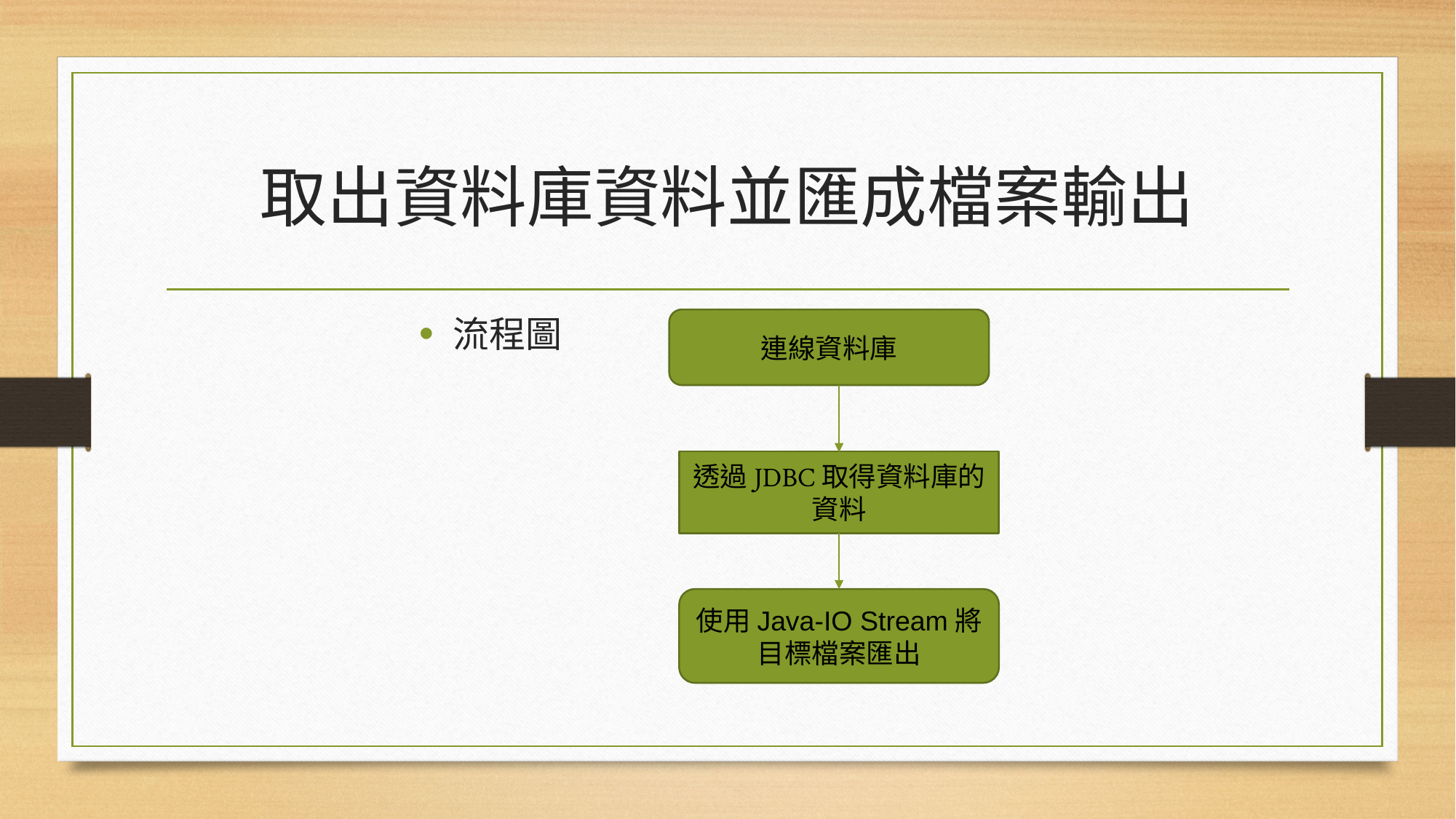

# 取出資料庫資料並匯成檔案輸出
流程圖

連線資料庫
透過JDBC取得資料庫的資料
使用Java-IO Stream將目標檔案匯出